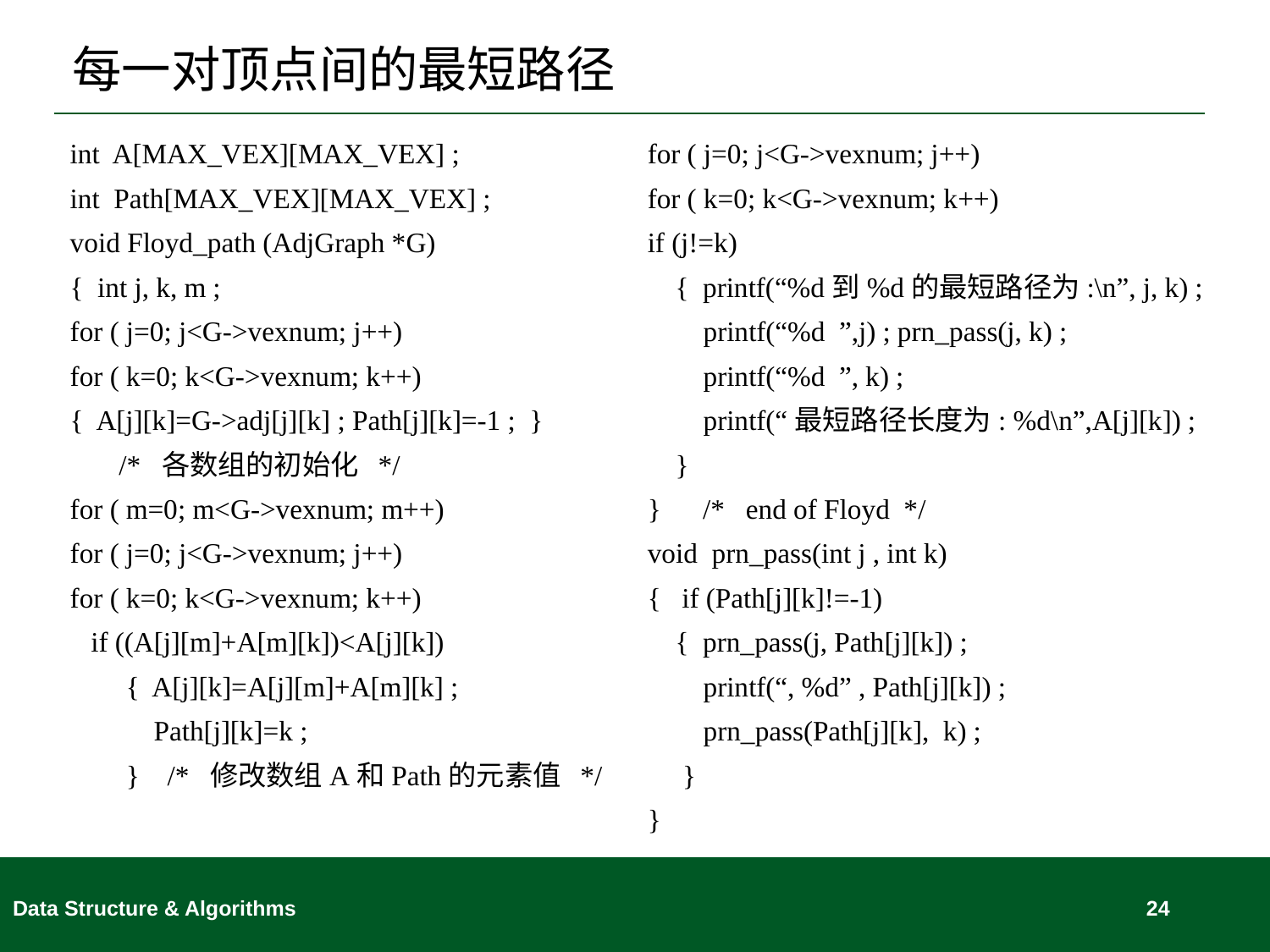

# 每一对顶点间的最短路径
int  A[MAX_VEX][MAX_VEX] ;
int  Path[MAX_VEX][MAX_VEX] ;
void Floyd_path (AdjGraph *G)
{  int j, k, m ;
for ( j=0; j<G->vexnum; j++)
for ( k=0; k<G->vexnum; k++)
{  A[j][k]=G->adj[j][k] ; Path[j][k]=-1 ;  }
       /*  各数组的初始化  */
for ( m=0; m<G->vexnum; m++)
for ( j=0; j<G->vexnum; j++)
for ( k=0; k<G->vexnum; k++)
   if ((A[j][m]+A[m][k])<A[j][k])
        {  A[j][k]=A[j][m]+A[m][k] ;
            Path[j][k]=k ;
        }    /*  修改数组A和Path的元素值  */

for ( j=0; j<G->vexnum; j++)
for ( k=0; k<G->vexnum; k++)
if (j!=k)
    {  printf(“%d到%d的最短路径为:\n”, j, k) ;
        printf(“%d  ”,j) ; prn_pass(j, k) ;
        printf(“%d  ”, k) ;
        printf(“最短路径长度为: %d\n”,A[j][k]) ;
    }
}      /*   end of Floyd  */
void  prn_pass(int j , int k)
{   if (Path[j][k]!=-1)
    {  prn_pass(j, Path[j][k]) ;
        printf(“, %d” , Path[j][k]) ;
        prn_pass(Path[j][k],  k) ;
     }
}
Data Structure & Algorithms
24